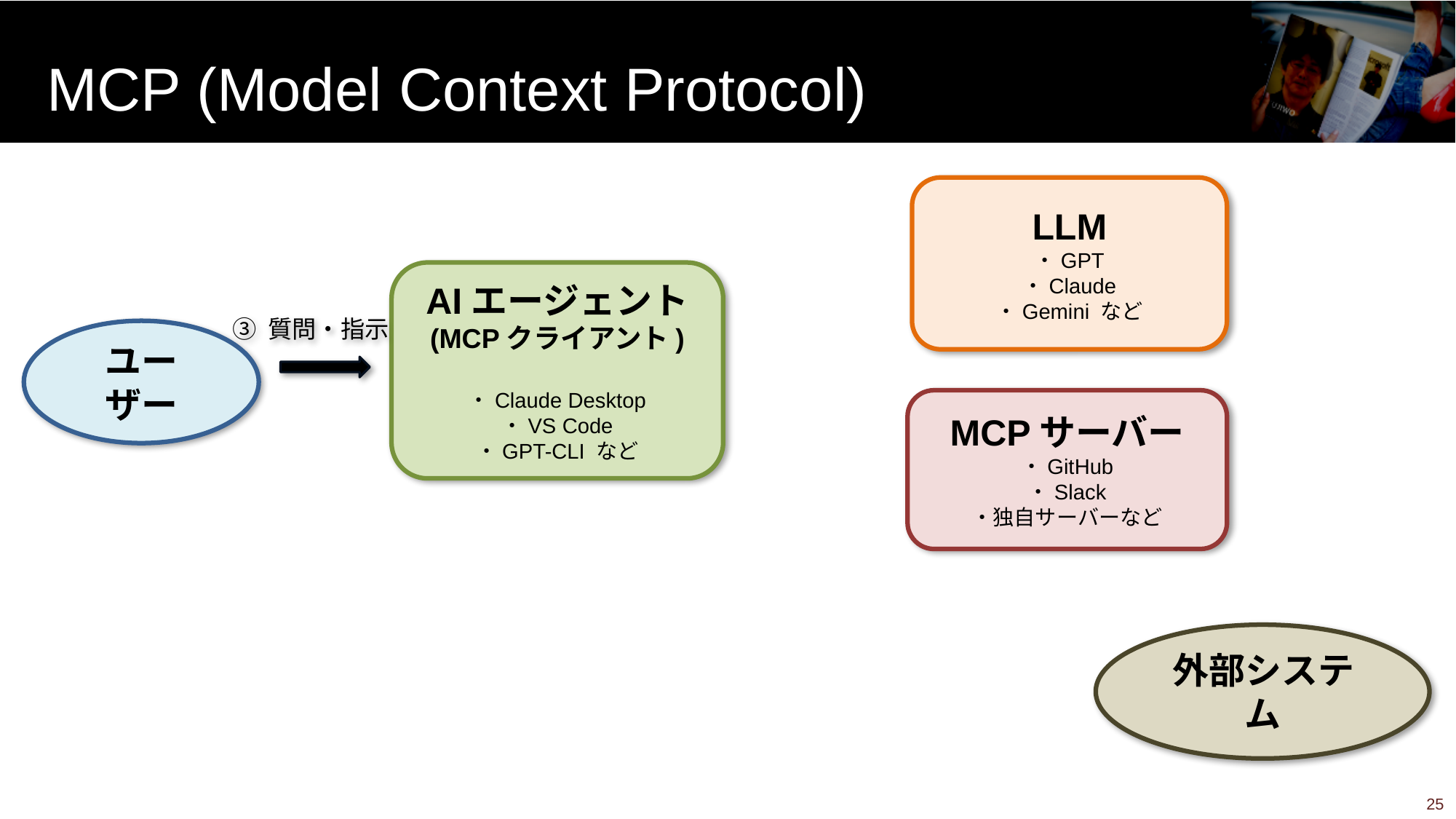

# MCP (Model Context Protocol)
LLM
・GPT
・Claude
・Gemini など
AIエージェント
(MCPクライアント)
・Claude Desktop
・VS Code
・GPT-CLI など
③ 質問・指示
ユーザー

MCPサーバー
・GitHub
・Slack
・独自サーバーなど
外部システム
25